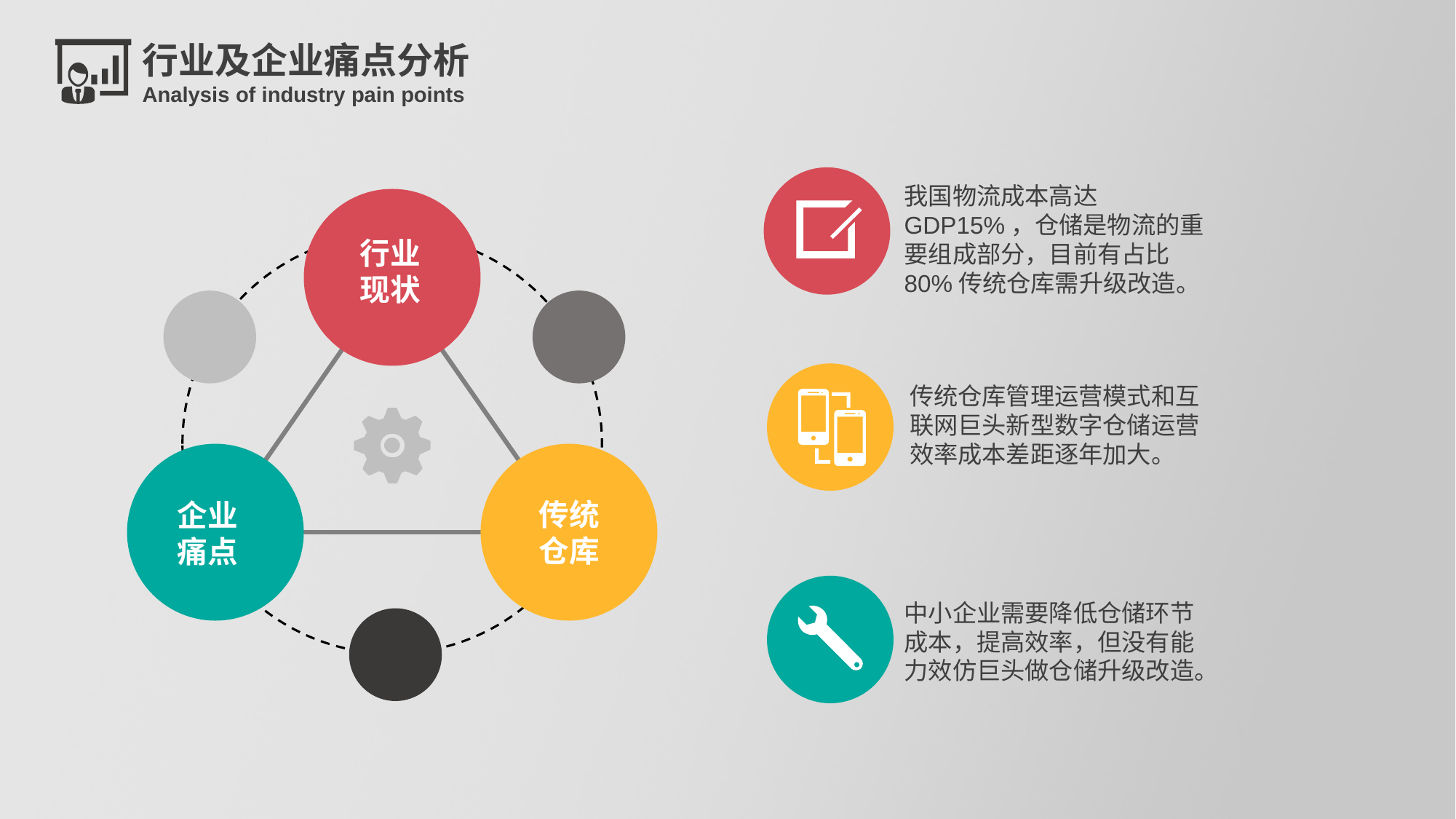

行业及企业痛点分析
Analysis of industry pain points
我国物流成本高达GDP15%，仓储是物流的重要组成部分，目前有占比80%传统仓库需升级改造。

行业现状

传统仓库
企业痛点

传统仓库管理运营模式和互联网巨头新型数字仓储运营效率成本差距逐年加大。

中小企业需要降低仓储环节成本，提高效率，但没有能力效仿巨头做仓储升级改造。